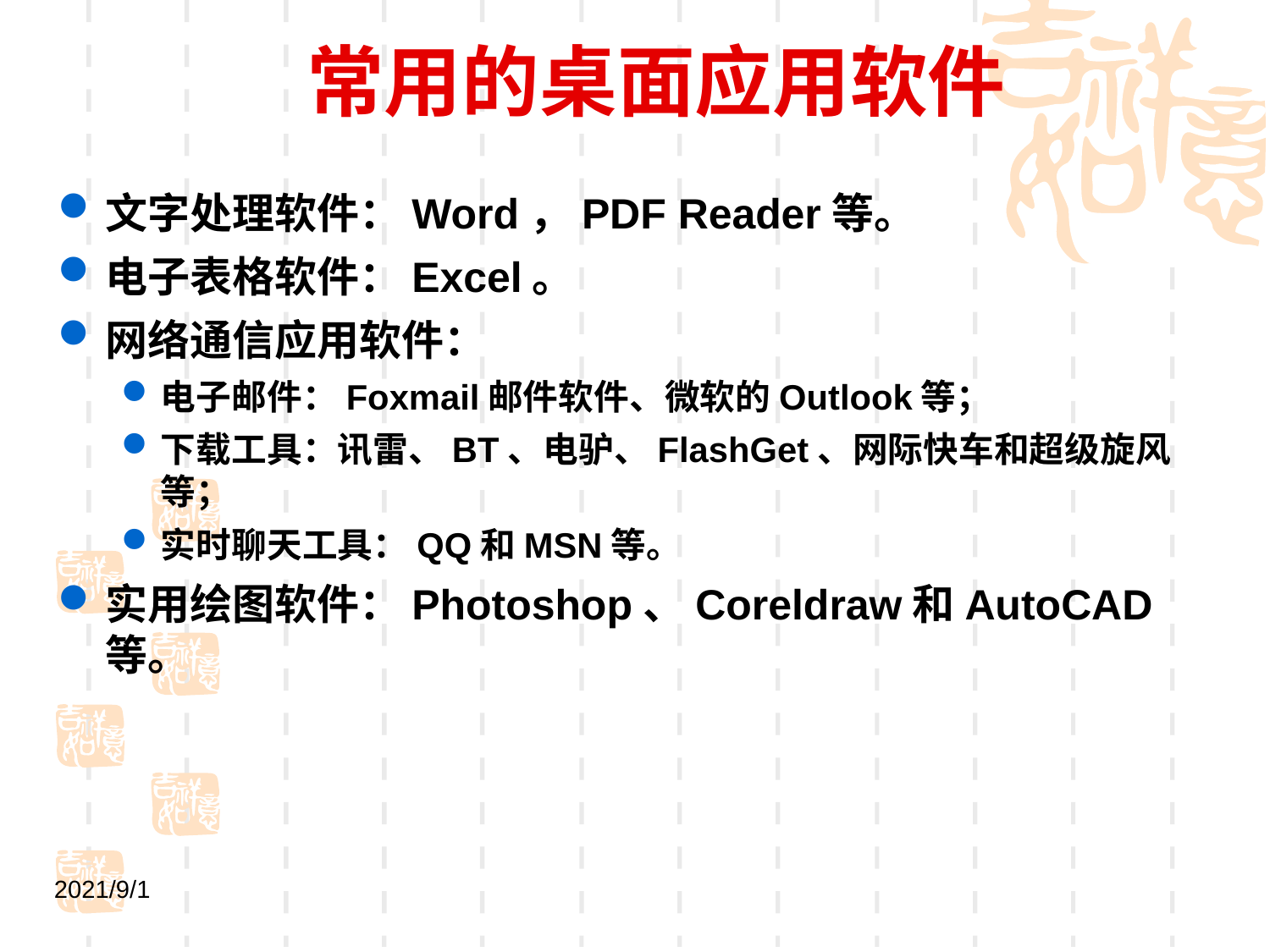

# 常用的桌面应用软件
文字处理软件：Word，PDF Reader等。
电子表格软件：Excel。
网络通信应用软件：
电子邮件：Foxmail邮件软件、微软的Outlook等；
下载工具：讯雷、BT、电驴、FlashGet、网际快车和超级旋风等；
实时聊天工具：QQ和MSN等。
实用绘图软件：Photoshop、Coreldraw和AutoCAD等。
2021/9/1